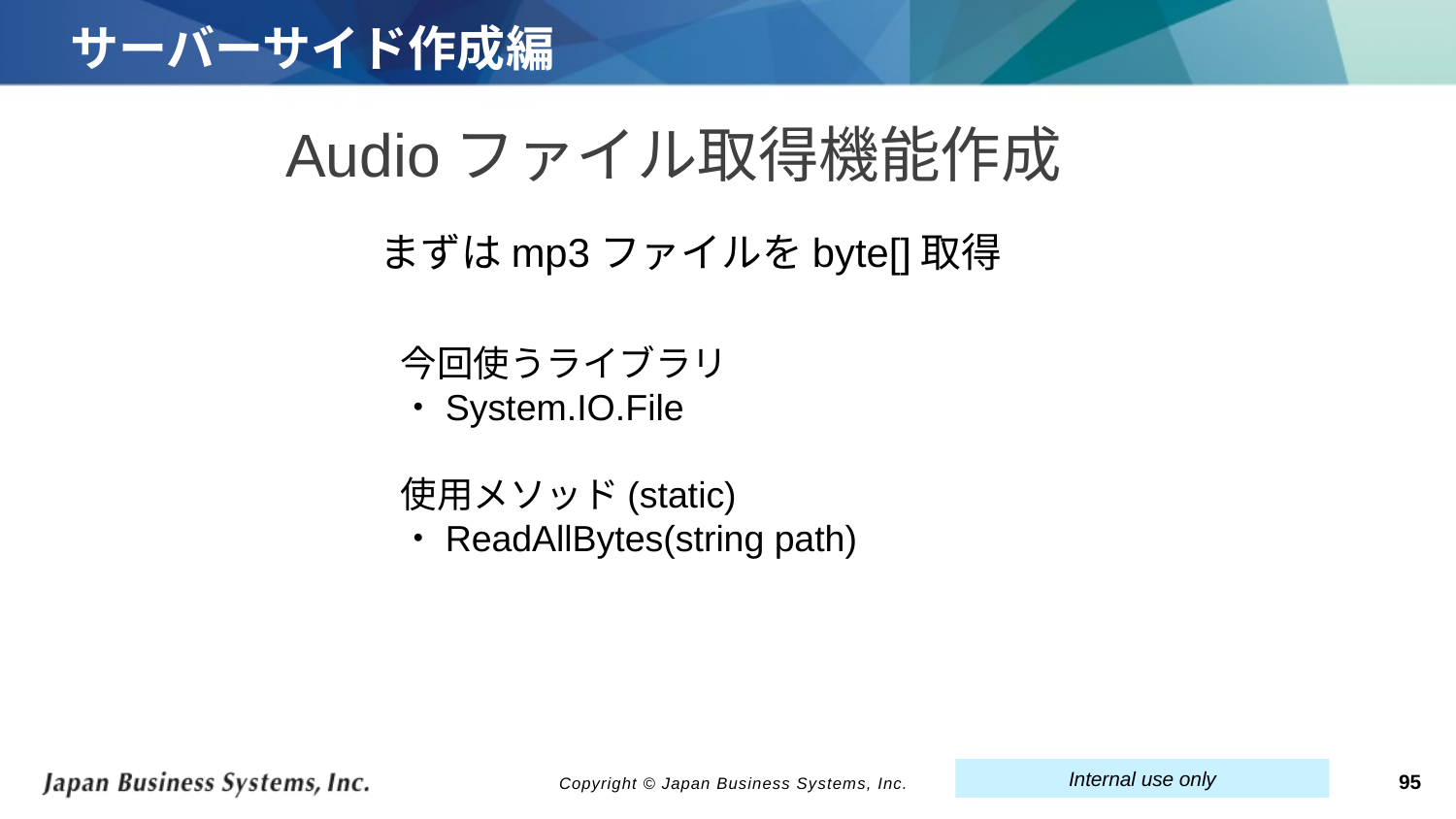

# サーバーサイド作成編
Audioファイル取得機能作成
まずはmp3ファイルをbyte[]取得
今回使うライブラリ
・System.IO.File
使用メソッド(static)
・ReadAllBytes(string path)